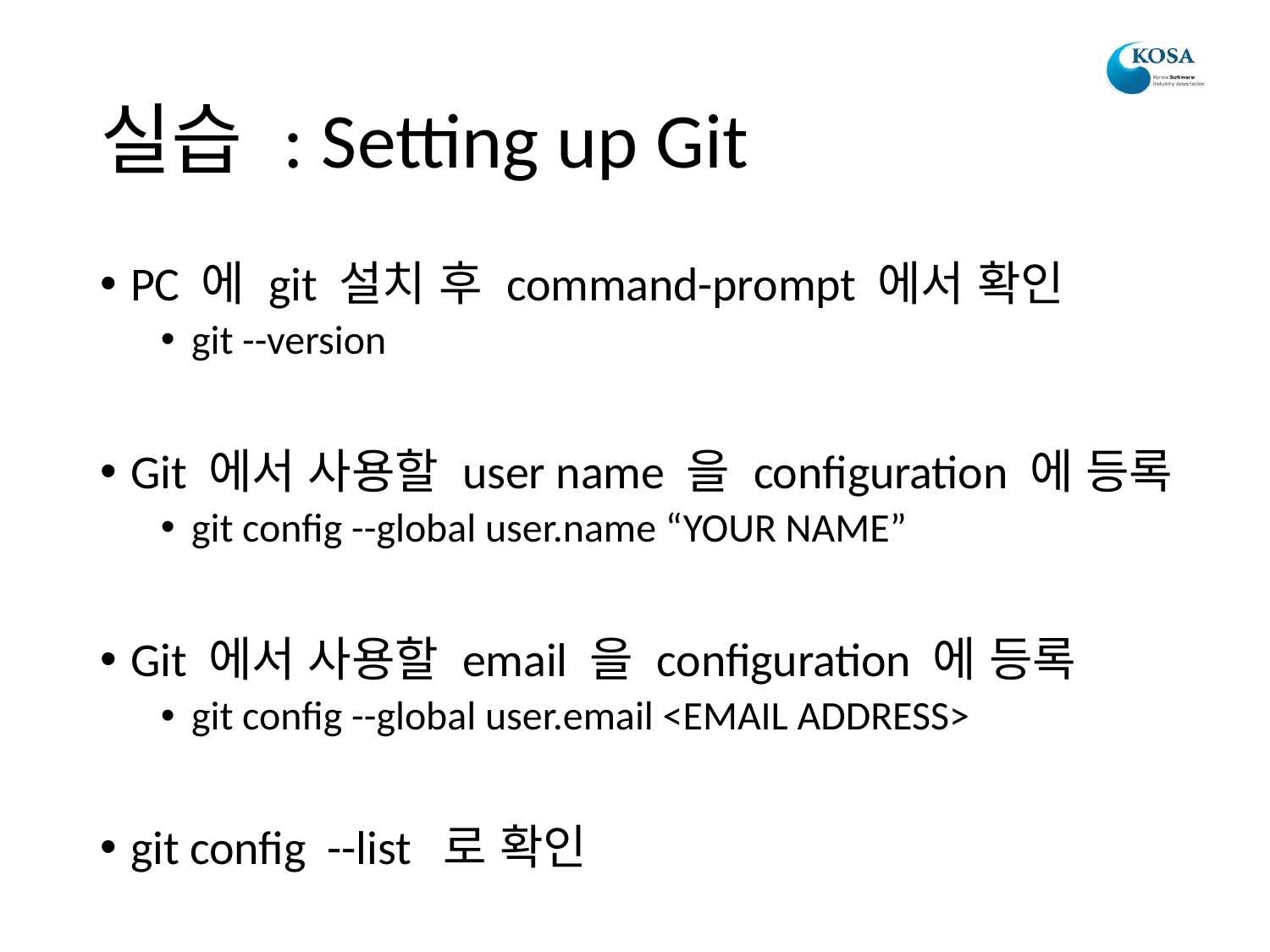

# 실습 : Setting up Git
PC 에 git 설치 후 command-prompt 에서 확인
git --version

Git 에서 사용할 user name 을 configuration 에 등록
git config --global user.name “YOUR NAME”

Git 에서 사용할 email 을 configuration 에 등록
git config --global user.email <EMAIL ADDRESS>

git config  --list  로 확인